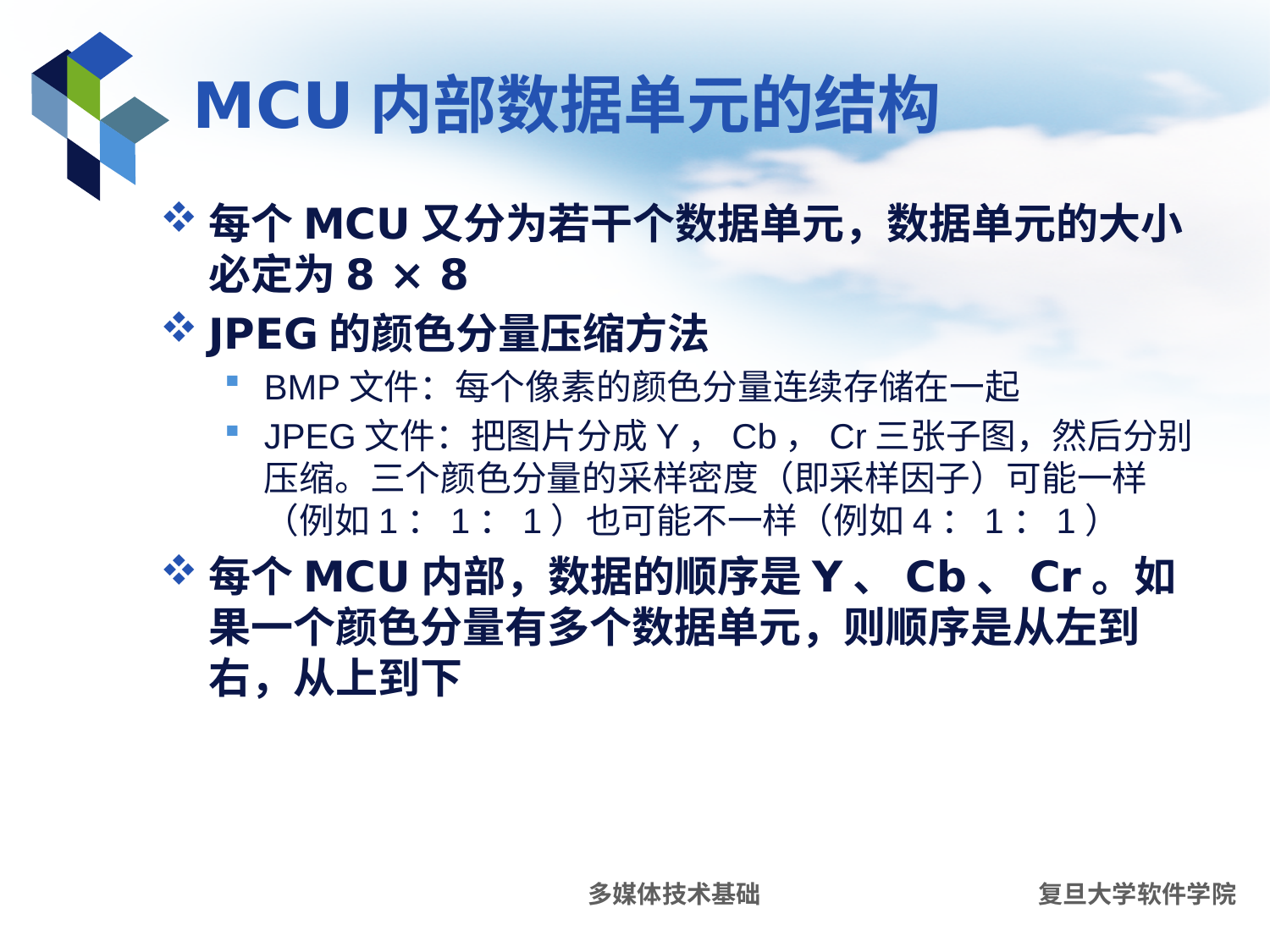

# MCU内部数据单元的结构
每个MCU又分为若干个数据单元，数据单元的大小必定为8 × 8
JPEG的颜色分量压缩方法
BMP文件：每个像素的颜色分量连续存储在一起
JPEG文件：把图片分成Y，Cb，Cr三张子图，然后分别压缩。三个颜色分量的采样密度（即采样因子）可能一样（例如1：1：1）也可能不一样（例如4：1：1）
每个MCU内部，数据的顺序是Y、Cb、Cr。如果一个颜色分量有多个数据单元，则顺序是从左到右，从上到下
多媒体技术基础